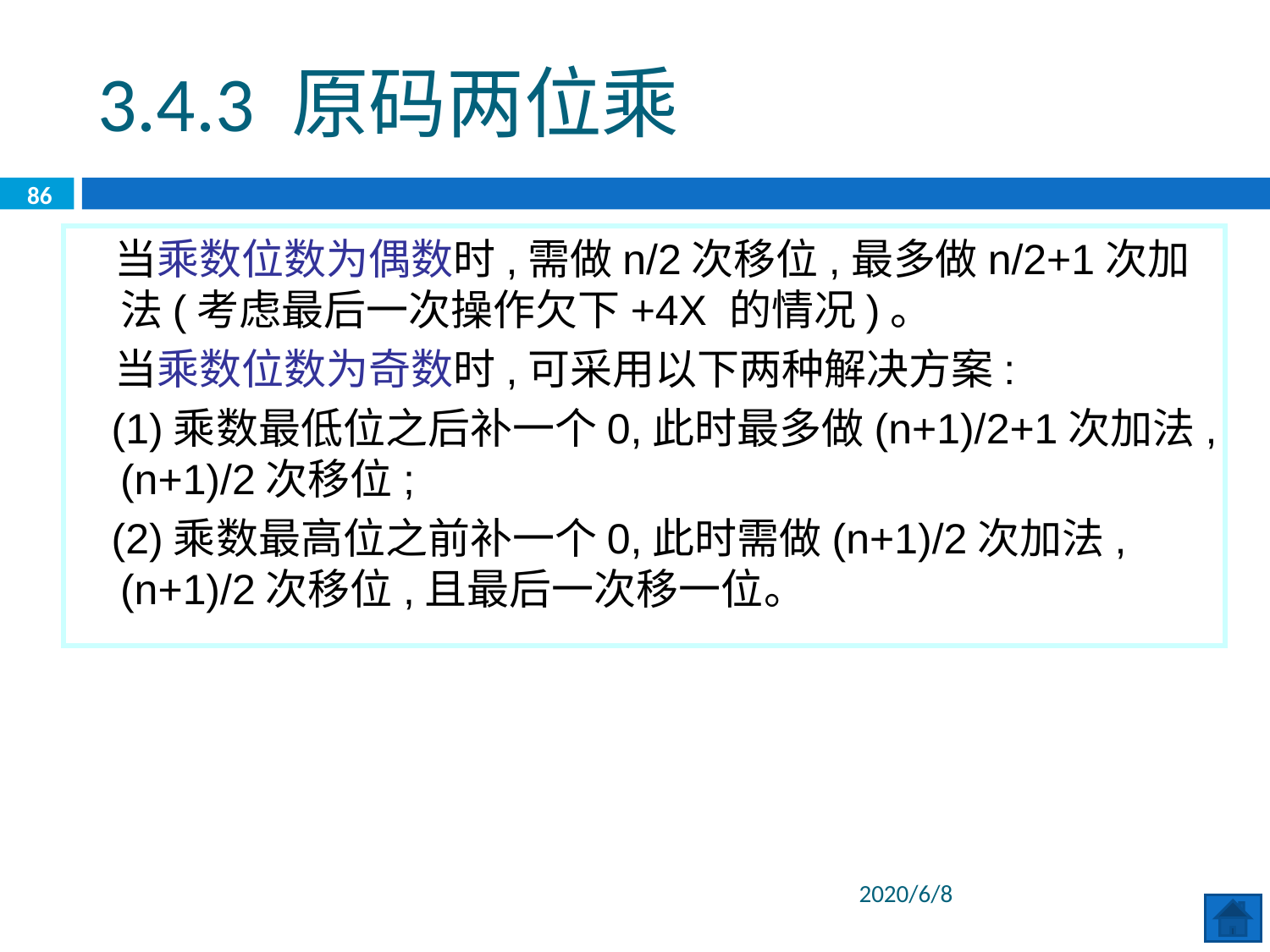

3.4.3 原码两位乘
86
   当乘数位数为偶数时,需做n/2次移位,最多做n/2+1次加法(考虑最后一次操作欠下+4X 的情况)。
   当乘数位数为奇数时,可采用以下两种解决方案:
   (1)乘数最低位之后补一个0,此时最多做(n+1)/2+1次加法,(n+1)/2次移位;
   (2)乘数最高位之前补一个0,此时需做(n+1)/2次加法,(n+1)/2次移位,且最后一次移一位。

2020/6/8